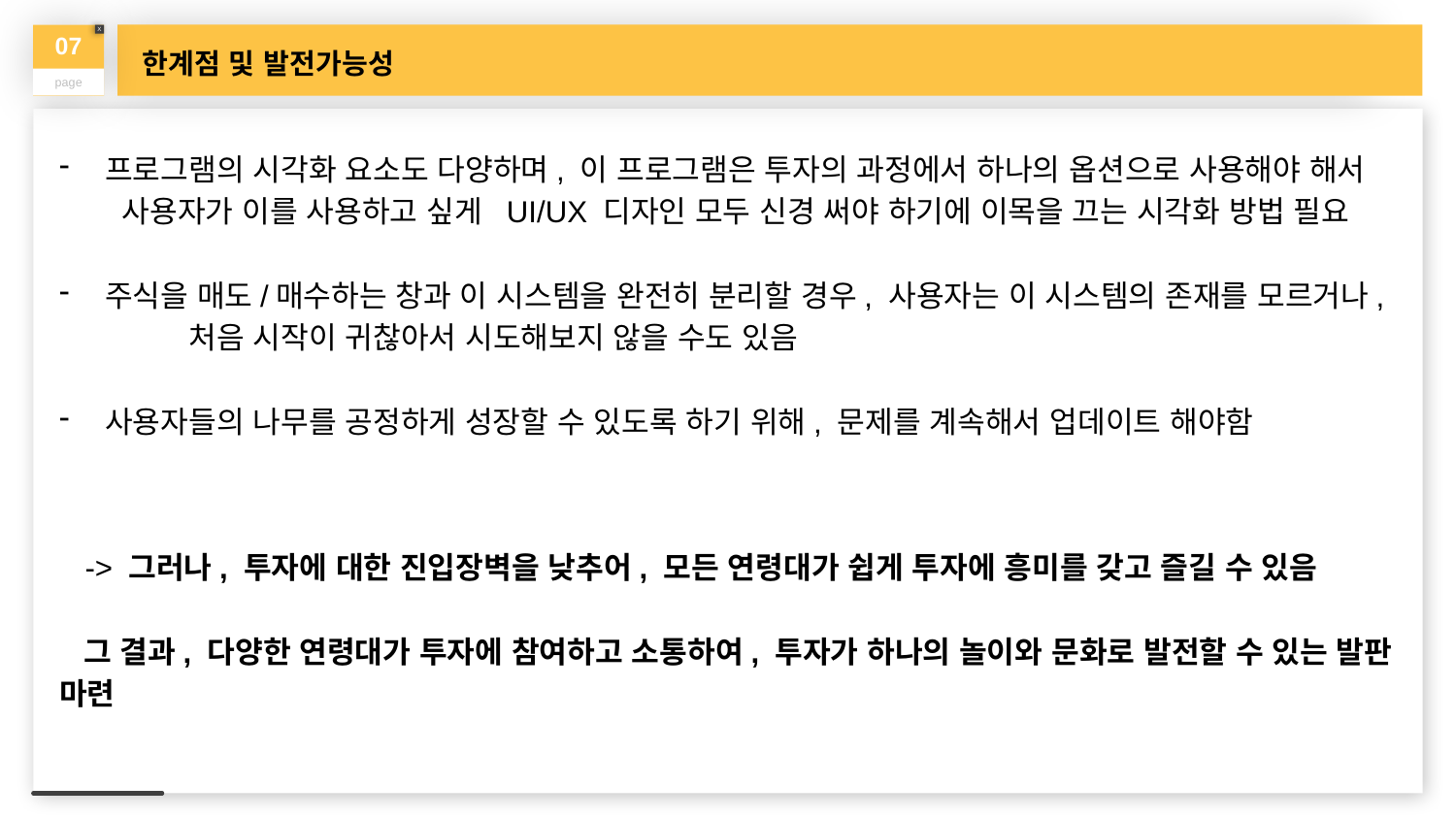

07
page
X

한계점 및 발전가능성

프로그램의 시각화 요소도 다양하며, 이 프로그램은 투자의 과정에서 하나의 옵션으로 사용해야 해서      사용자가 이를 사용하고 싶게  UI/UX 디자인 모두 신경 써야 하기에 이목을 끄는 시각화 방법 필요
주식을 매도/매수하는 창과 이 시스템을 완전히 분리할 경우, 사용자는 이 시스템의 존재를 모르거나,           처음 시작이 귀찮아서 시도해보지 않을 수도 있음
사용자들의 나무를 공정하게 성장할 수 있도록 하기 위해, 문제를 계속해서 업데이트 해야함

   -> 그러나, 투자에 대한 진입장벽을 낮추어, 모든 연령대가 쉽게 투자에 흥미를 갖고 즐길 수 있음
  그 결과, 다양한 연령대가 투자에 참여하고 소통하여, 투자가 하나의 놀이와 문화로 발전할 수 있는 발판 마련